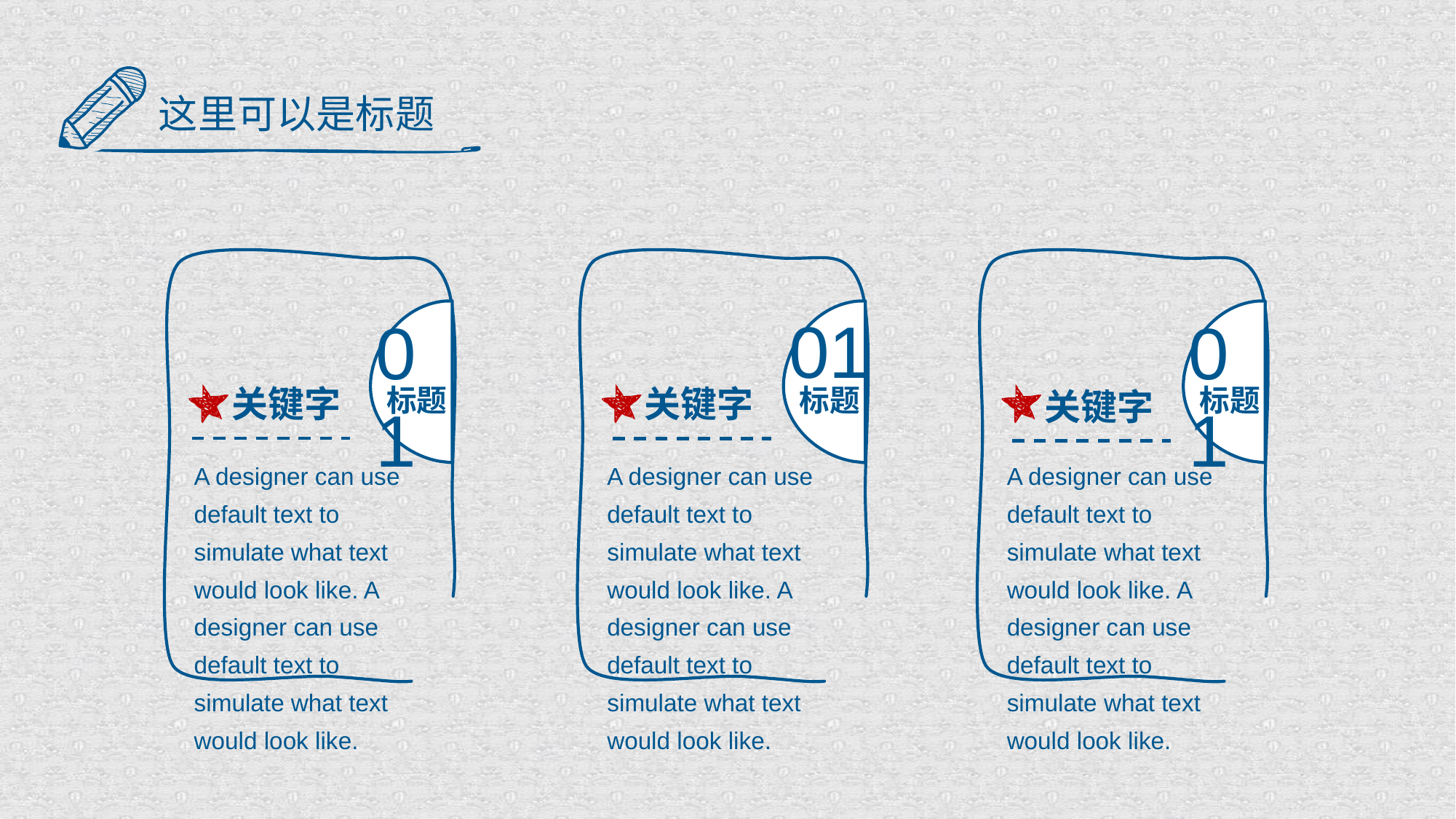

这里可以是标题

01
01
01

关键字
关键字
标题
标题
标题
关键字

A designer can use default text to simulate what text would look like. A designer can use default text to simulate what text would look like.
A designer can use default text to simulate what text would look like. A designer can use default text to simulate what text would look like.
A designer can use default text to simulate what text would look like. A designer can use default text to simulate what text would look like.